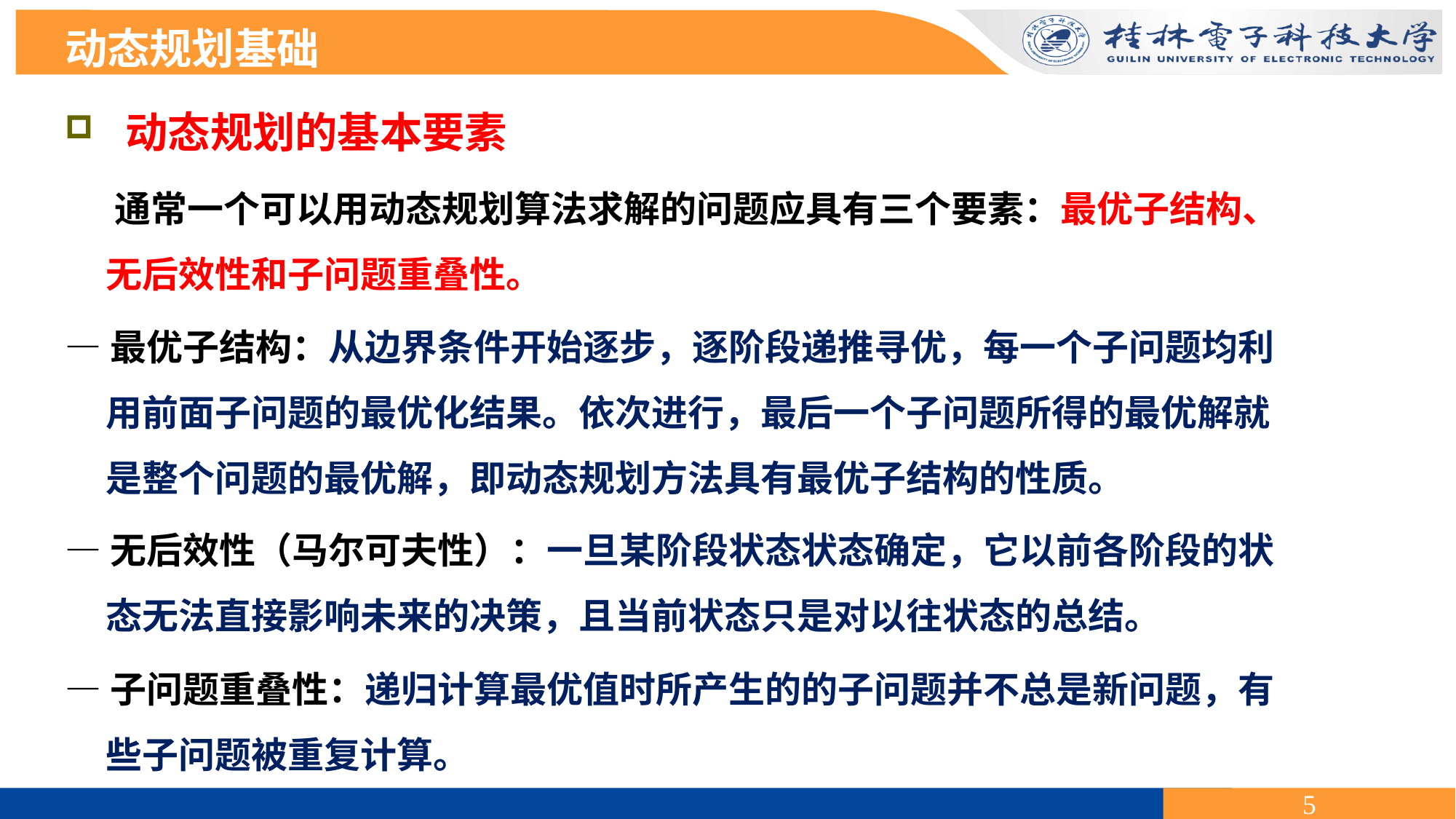

动态规划基础
 动态规划的基本要素
     通常一个可以用动态规划算法求解的问题应具有三个要素：最优子结构、无后效性和子问题重叠性。
—最优子结构：从边界条件开始逐步，逐阶段递推寻优，每一个子问题均利用前面子问题的最优化结果。依次进行，最后一个子问题所得的最优解就是整个问题的最优解，即动态规划方法具有最优子结构的性质。
—无后效性（马尔可夫性）：一旦某阶段状态状态确定，它以前各阶段的状态无法直接影响未来的决策，且当前状态只是对以往状态的总结。
—子问题重叠性：递归计算最优值时所产生的的子问题并不总是新问题，有些子问题被重复计算。